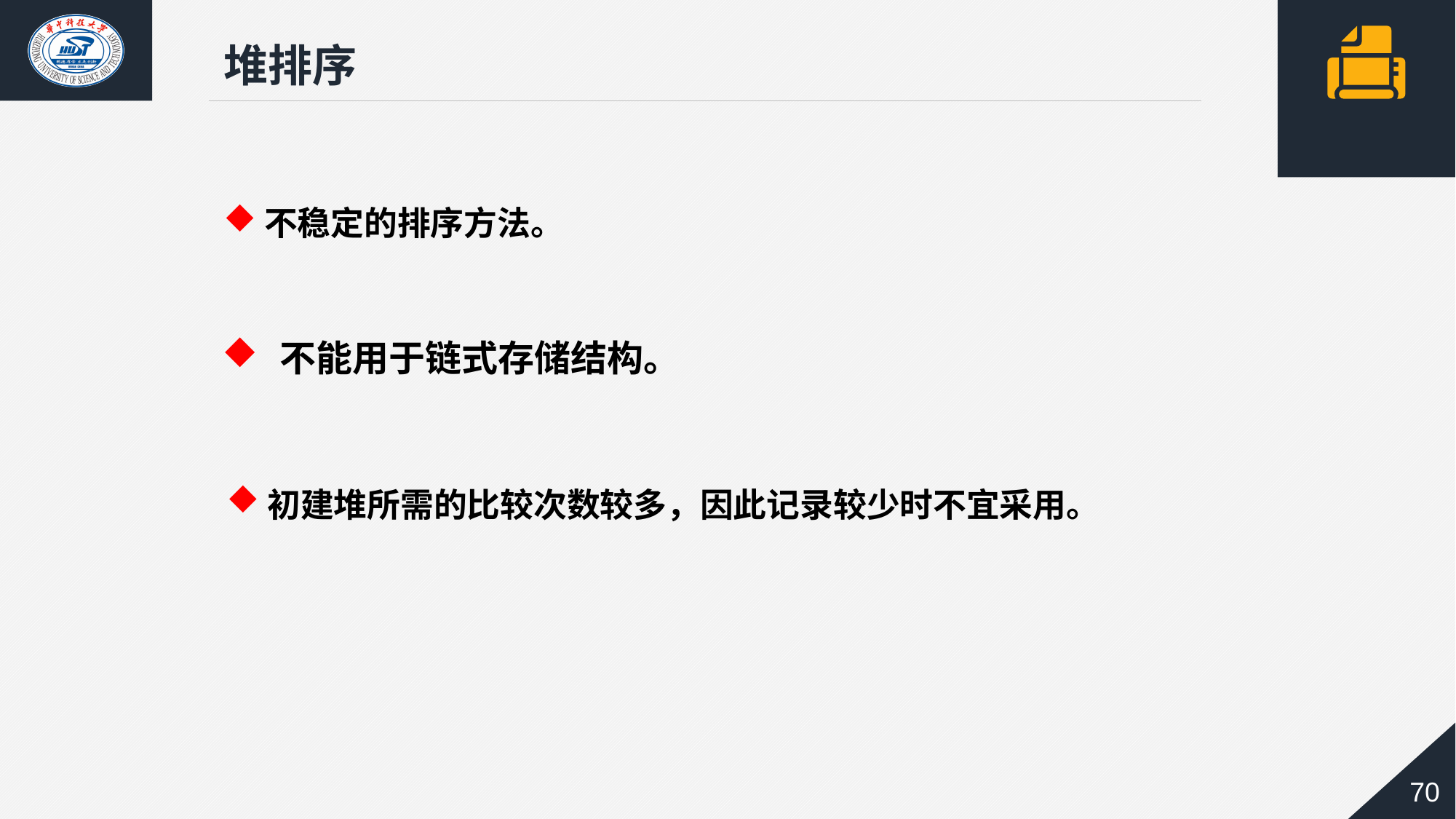

堆排序

不稳定的排序方法。
 不能用于链式存储结构。
初建堆所需的比较次数较多，因此记录较少时不宜采用。